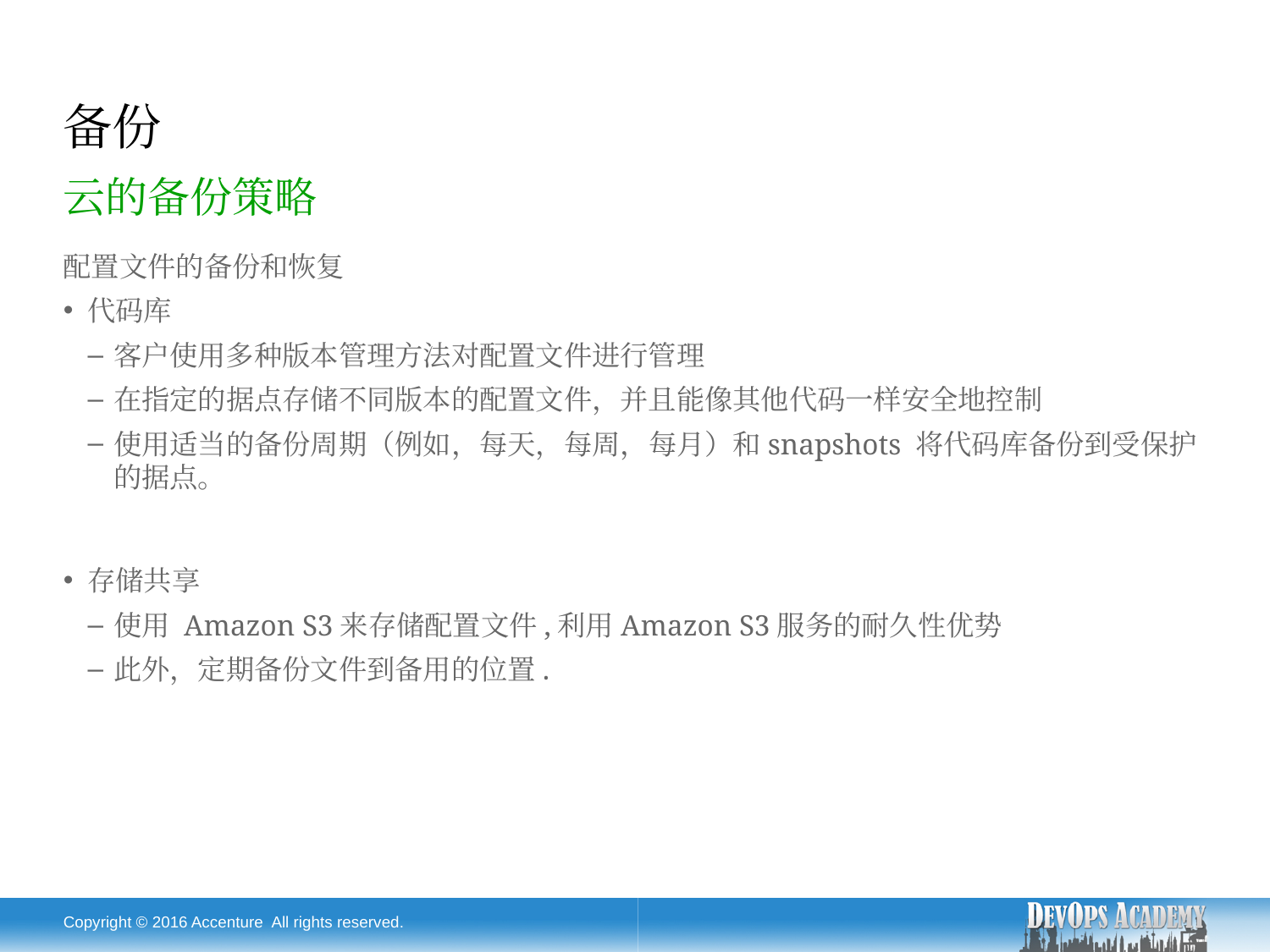

# 备份
云的备份策略

配置文件的备份和恢复
代码库
客户使用多种版本管理方法对配置文件进行管理
在指定的据点存储不同版本的配置文件，并且能像其他代码一样安全地控制
使用适当的备份周期（例如，每天，每周，每月）和snapshots 将代码库备份到受保护的据点。

存储共享
使用 Amazon S3来存储配置文件,利用Amazon S3服务的耐久性优势
此外，定期备份文件到备用的位置.
Copyright © 2016 Accenture  All rights reserved.